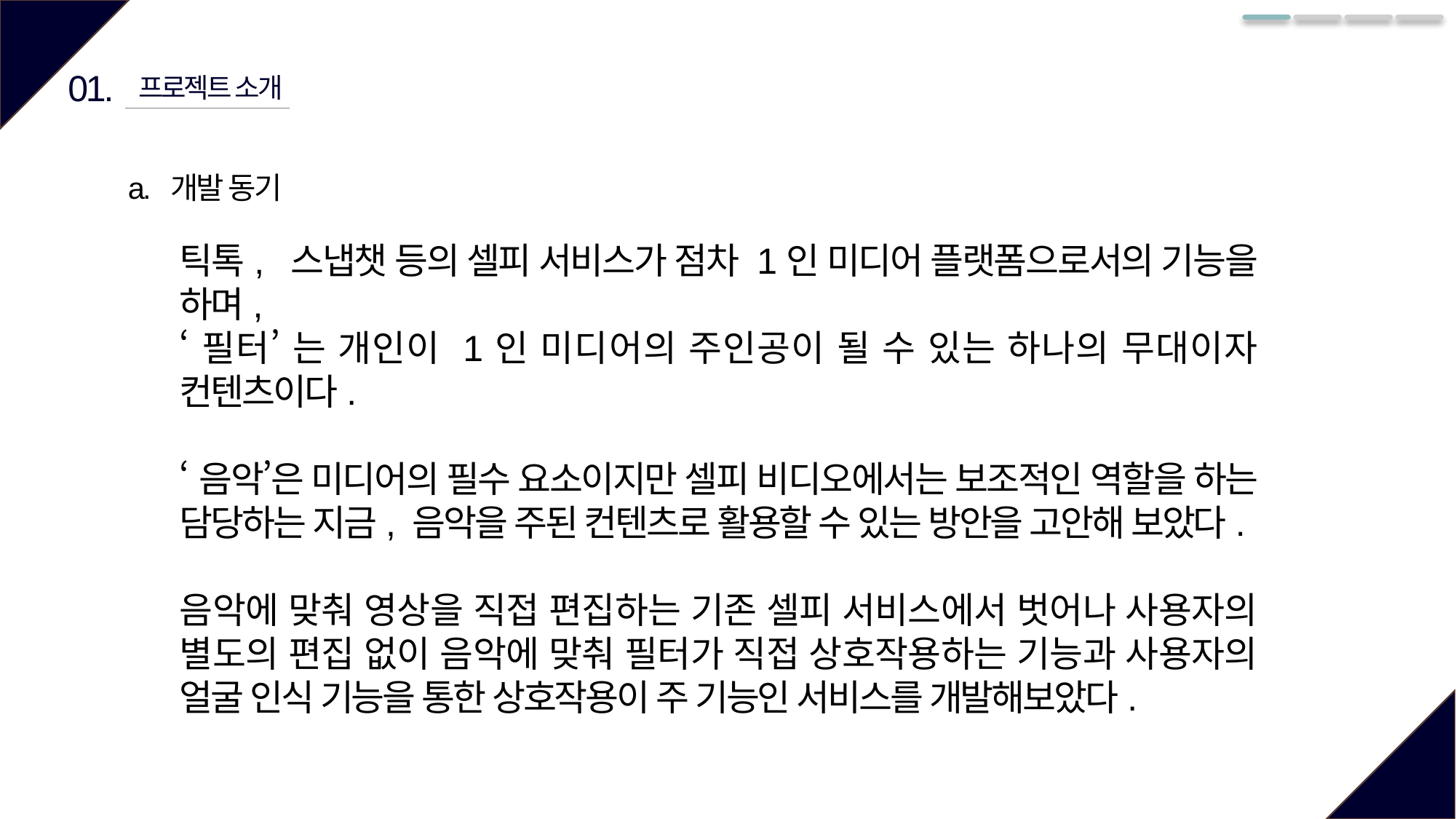

01.
프로젝트 소개
a.  개발 동기
틱톡,  스냅챗 등의 셀피 서비스가 점차 1인 미디어 플랫폼으로서의 기능을 하며,
‘필터’ 는 개인이 1인 미디어의 주인공이 될 수 있는 하나의 무대이자 컨텐츠이다.

‘음악’은 미디어의 필수 요소이지만 셀피 비디오에서는 보조적인 역할을 하는 담당하는 지금, 음악을 주된 컨텐츠로 활용할 수 있는 방안을 고안해 보았다.

음악에 맞춰 영상을 직접 편집하는 기존 셀피 서비스에서 벗어나 사용자의 별도의 편집 없이 음악에 맞춰 필터가 직접 상호작용하는 기능과 사용자의 얼굴 인식 기능을 통한 상호작용이 주 기능인 서비스를 개발해보았다.